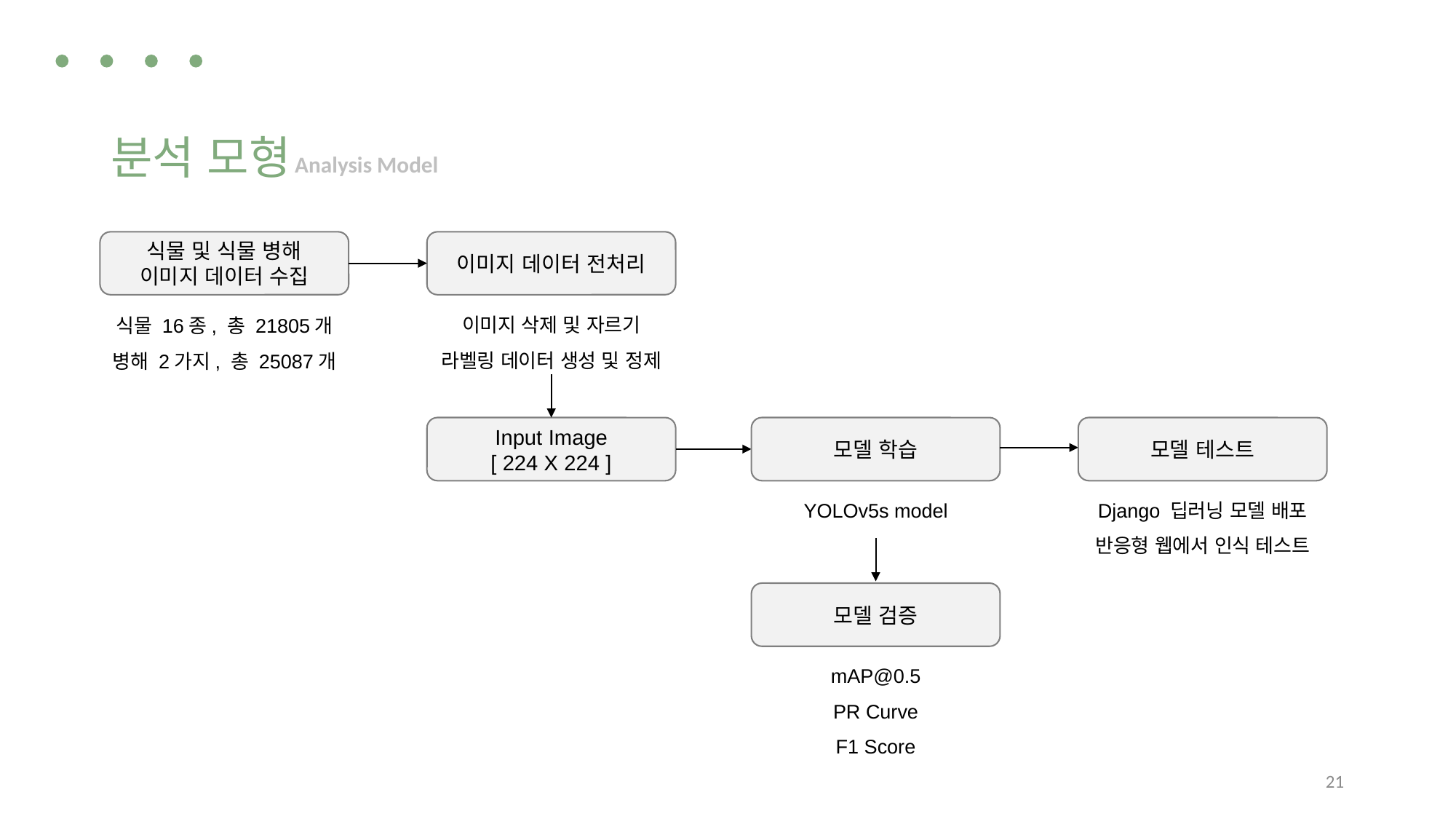

분석 모형
Analysis Model
식물 및 식물 병해
이미지 데이터 수집
이미지 데이터 전처리
이미지 삭제 및 자르기
라벨링 데이터 생성 및 정제
식물 16종, 총 21805개
병해 2가지, 총 25087개
Input Image
[ 224 X 224 ]
모델 학습
모델 테스트
YOLOv5s model
Django 딥러닝 모델 배포
반응형 웹에서 인식 테스트
모델 검증
mAP@0.5
PR Curve
F1 Score
21